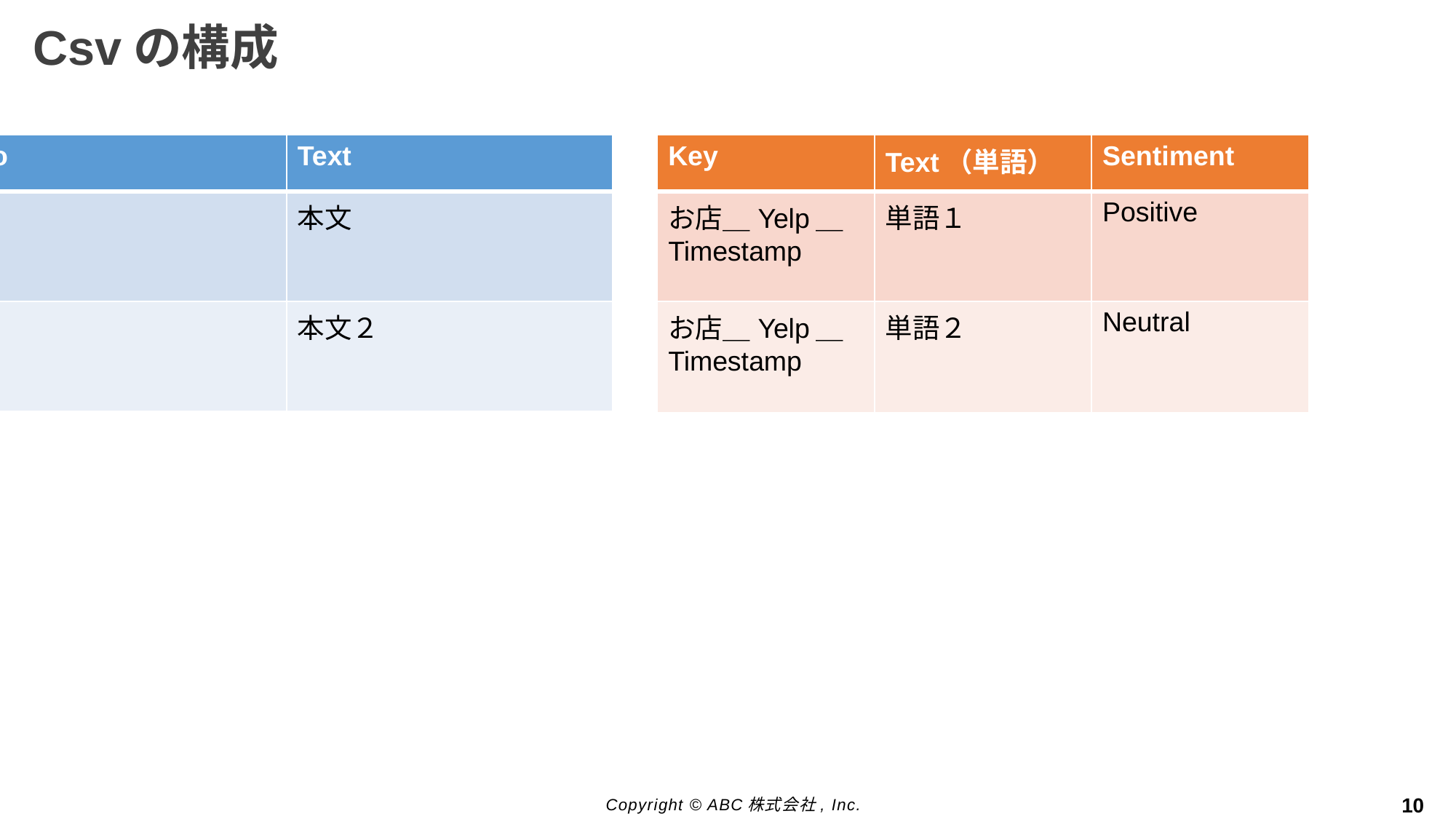

# Csvの構成
| No | Text |
| --- | --- |
| １ | 本文 |
| ２ | 本文２ |
| Key | Text（単語） | Sentiment |
| --- | --- | --- |
| お店＿Yelp＿Timestamp | 単語１ | Positive |
| お店＿Yelp＿Timestamp | 単語２ | Neutral |